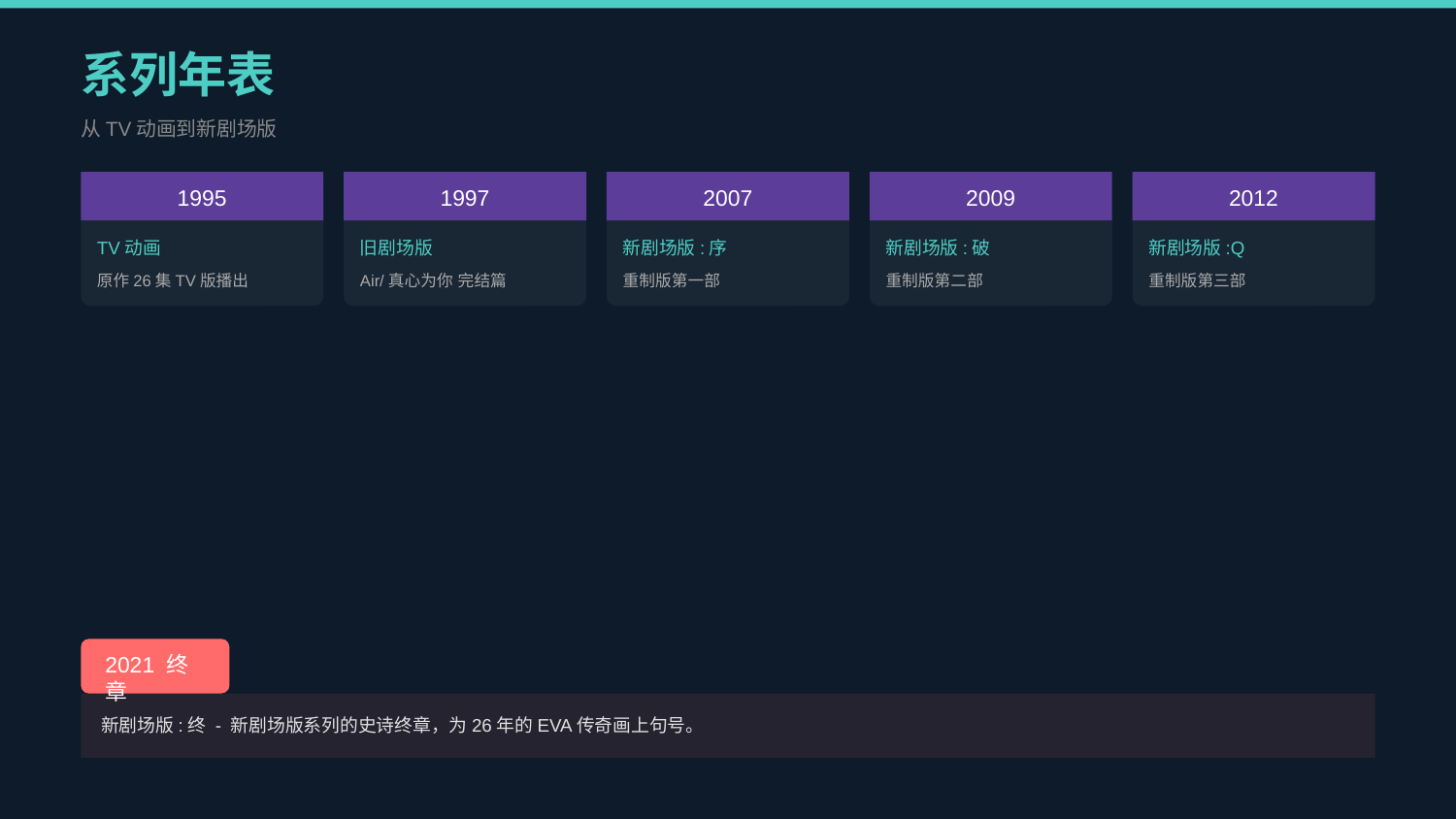

系列年表
从TV动画到新剧场版

1995
1997
2007
2009
2012
TV动画
旧剧场版
新剧场版:序
新剧场版:破
新剧场版:Q
原作26集TV版播出
Air/真心为你 完结篇
重制版第一部
重制版第二部
重制版第三部

2021 终章

新剧场版:终 - 新剧场版系列的史诗终章，为26年的EVA传奇画上句号。